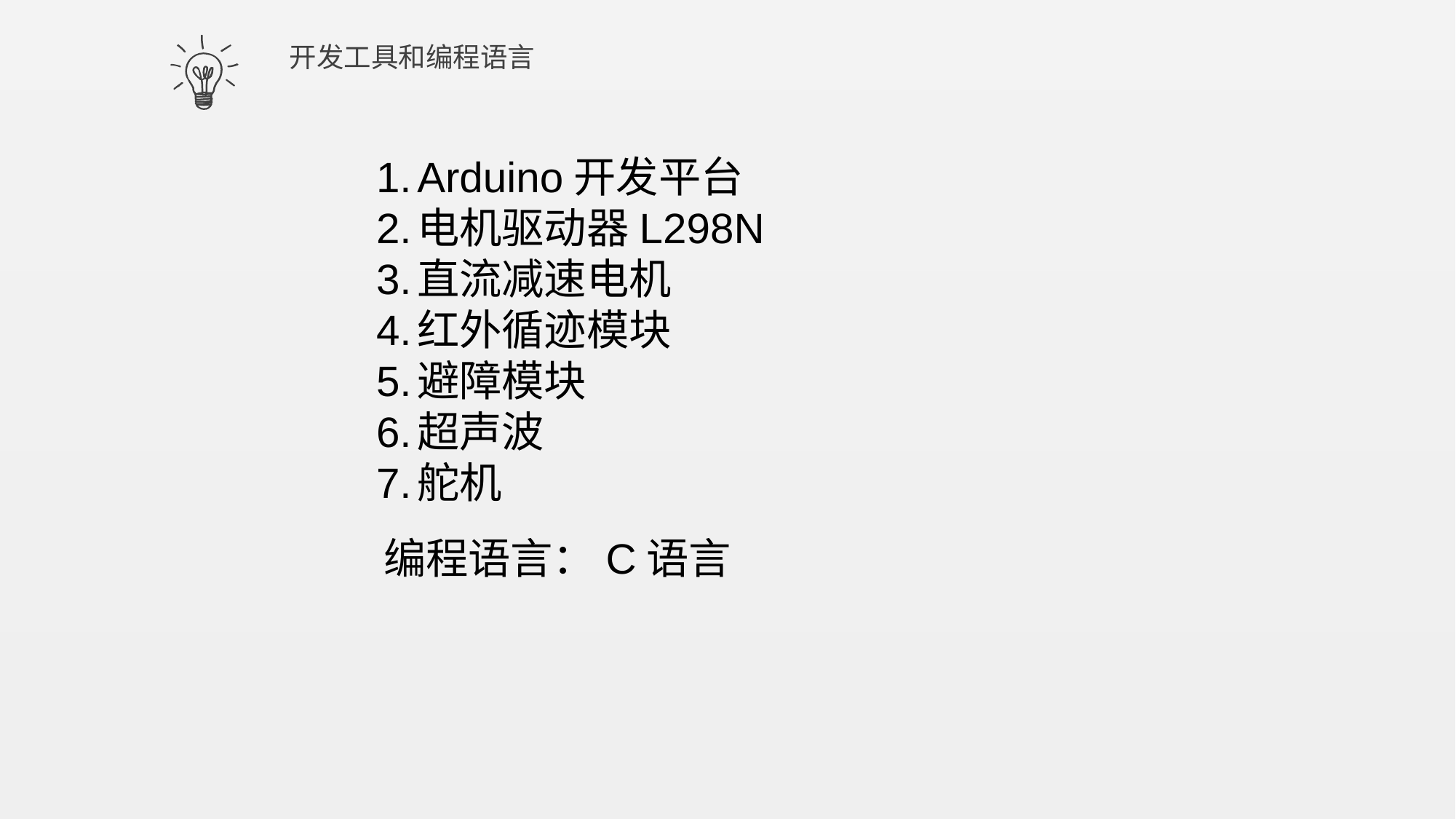

开发工具和编程语言

Arduino开发平台
电机驱动器L298N
直流减速电机
红外循迹模块
避障模块
超声波
舵机
编程语言：C语言